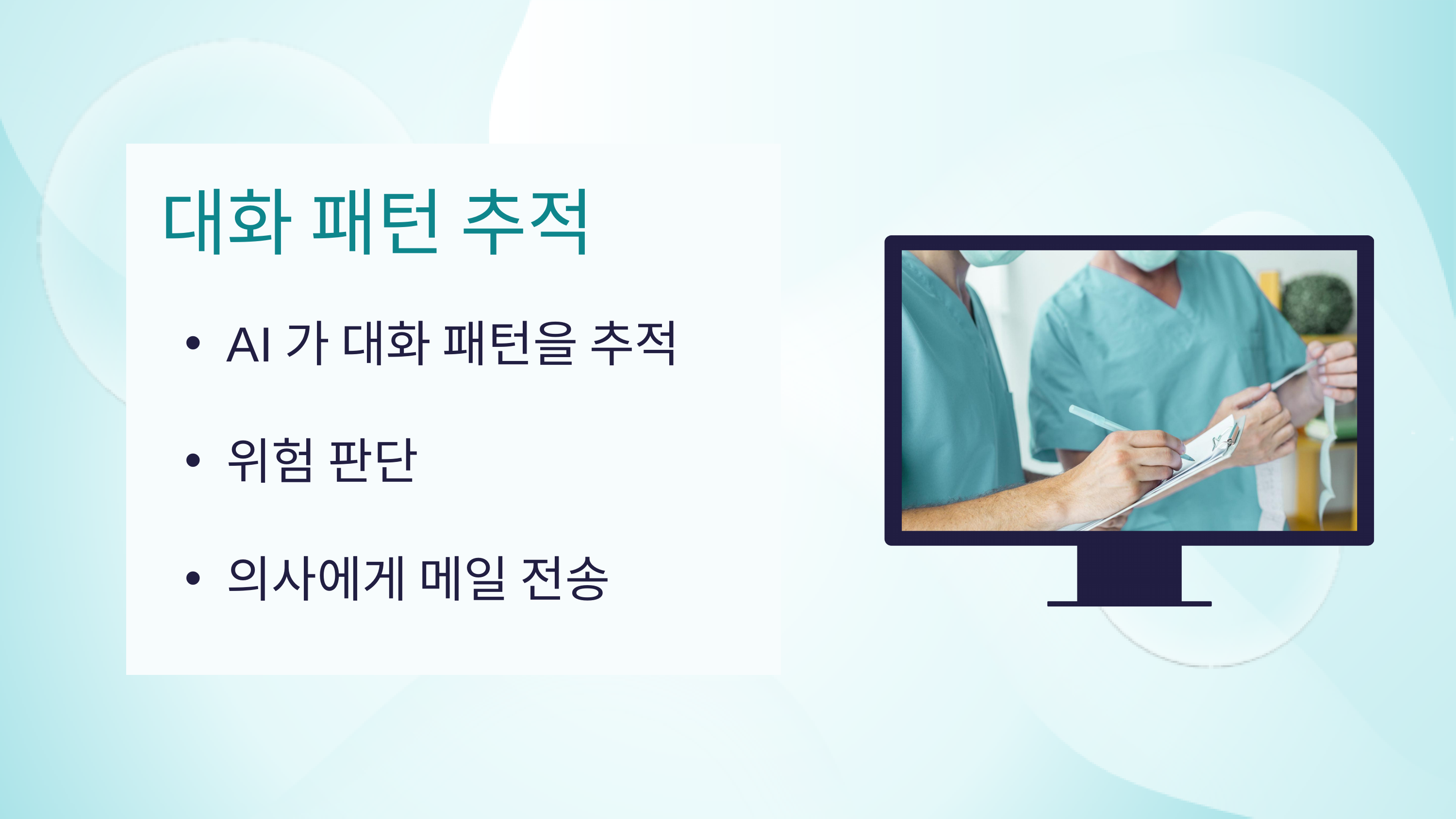

대화 패턴 추적

AI가 대화 패턴을 추적

위험 판단

의사에게 메일 전송